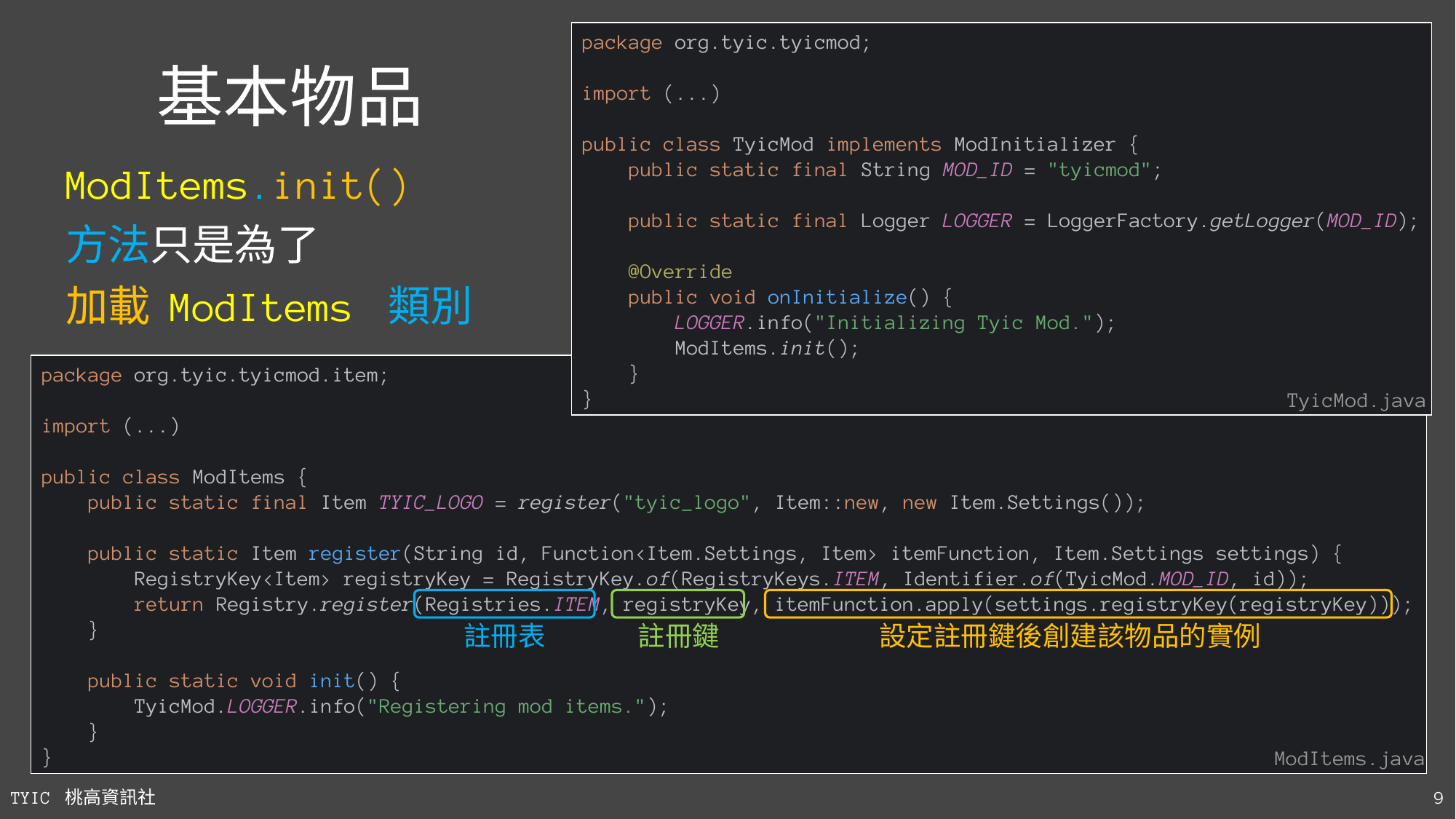

# 基本物品
package org.tyic.tyicmod;
import (...)
public class TyicMod implements ModInitializer {
    public static final String MOD_ID = "tyicmod";
    public static final Logger LOGGER = LoggerFactory.getLogger(MOD_ID);
    @Override
    public void onInitialize() {
        LOGGER.info("Initializing Tyic Mod.");
        ModItems.init();
    }
}
TyicMod.java
ModItems.init()
方法只是為了
加載 ModItems 類別
package org.tyic.tyicmod.item;
import (...)

public class ModItems {
    public static final Item TYIC_LOGO = register("tyic_logo", Item::new, new Item.Settings());
    public static Item register(String id, Function<Item.Settings, Item> itemFunction, Item.Settings settings) {
        RegistryKey<Item> registryKey = RegistryKey.of(RegistryKeys.ITEM, Identifier.of(TyicMod.MOD_ID, id));
        return Registry.register(Registries.ITEM, registryKey, itemFunction.apply(settings.registryKey(registryKey)));
    }
    public static void init() {
        TyicMod.LOGGER.info("Registering mod items.");
    }
}
ModItems.java

註冊表
註冊鍵
設定註冊鍵後創建該物品的實例